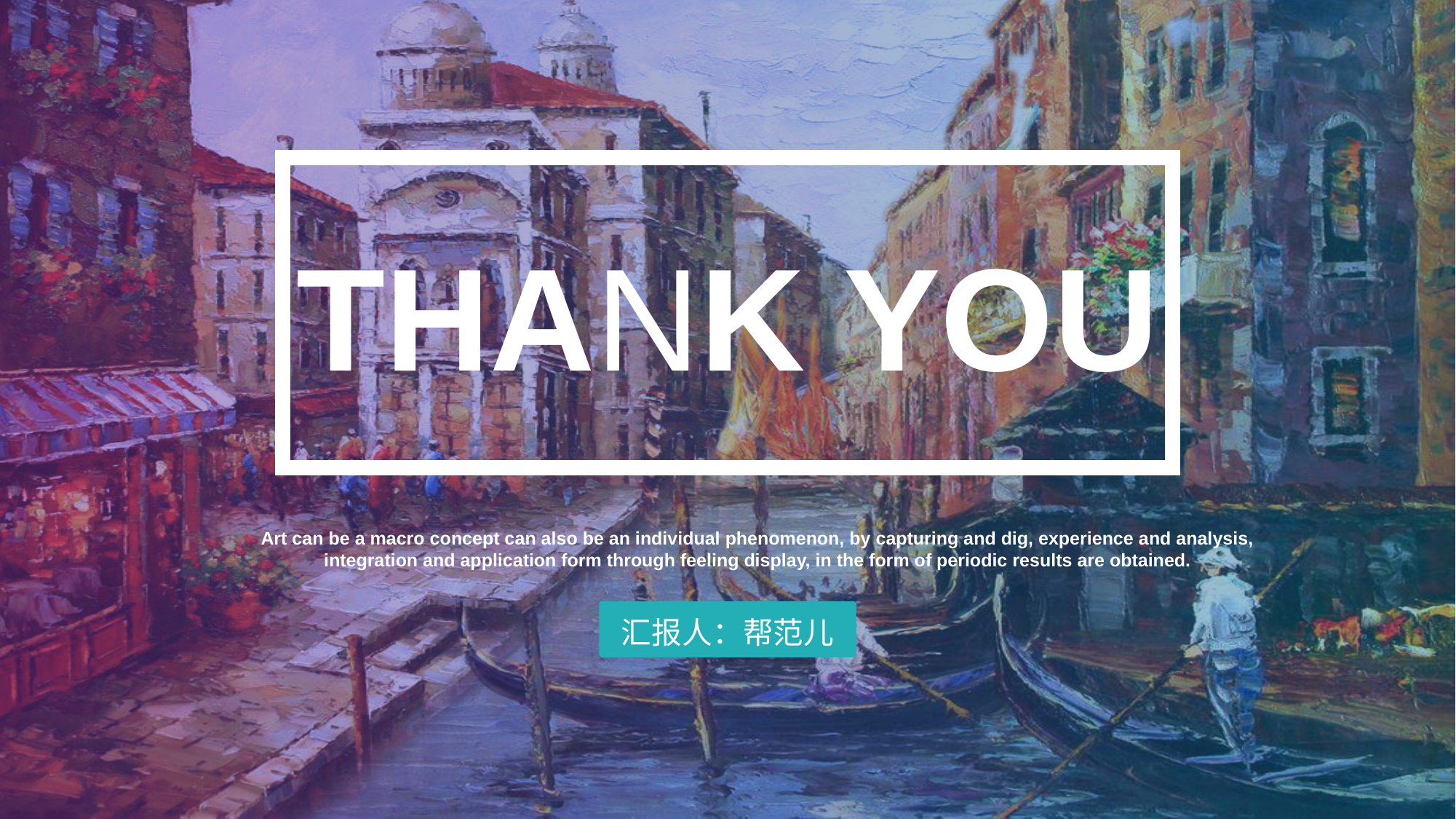

THANK YOU
Art can be a macro concept can also be an individual phenomenon, by capturing and dig, experience and analysis, integration and application form through feeling display, in the form of periodic results are obtained.
汇报人：帮范儿